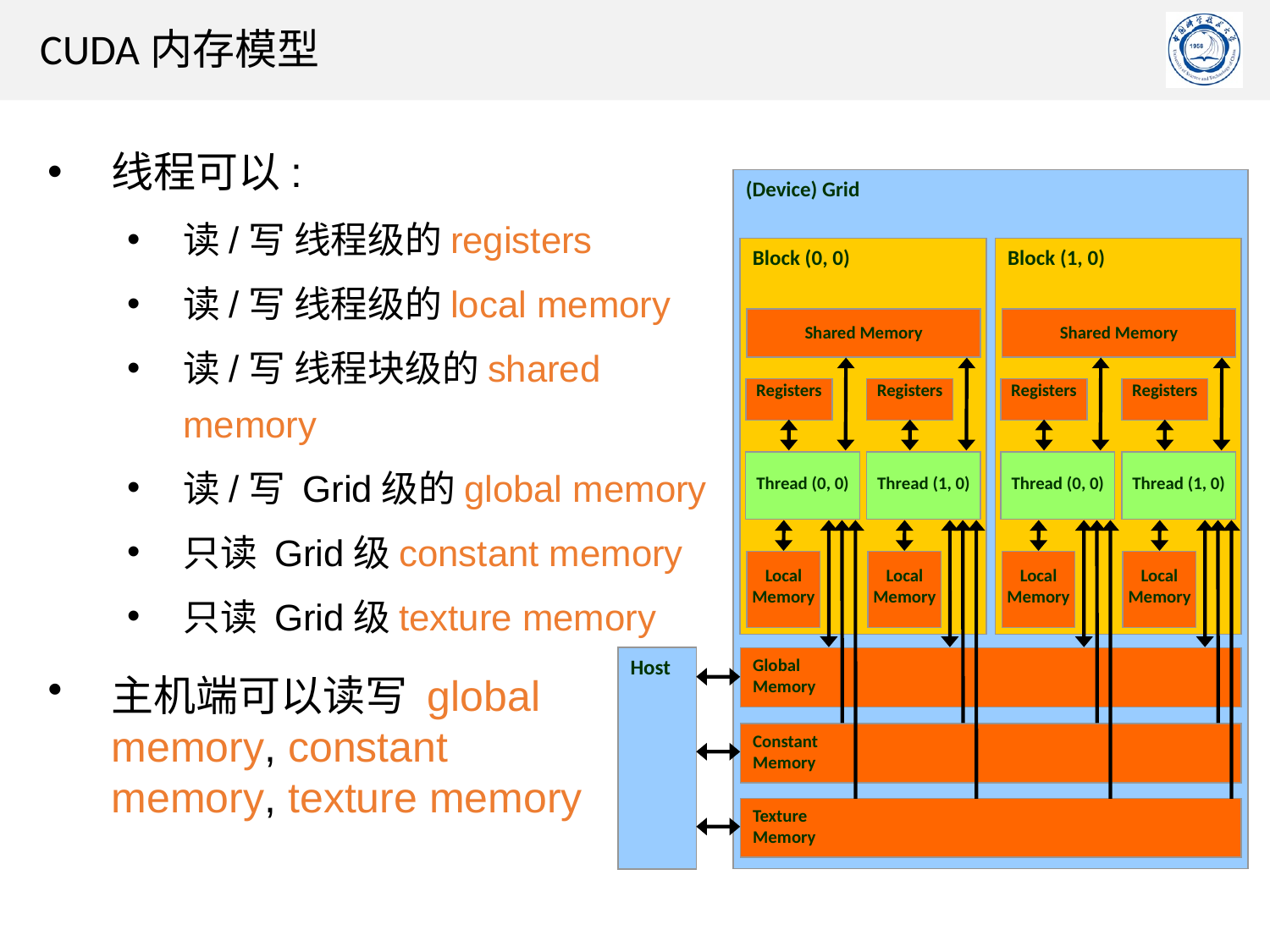

CUDA内存模型
线程可以:
读/写 线程级的registers
读/写 线程级的local memory
读/写 线程块级的shared memory
读/写 Grid级的global memory
只读 Grid级constant memory
只读 Grid级texture memory

(Device) Grid
Block (0, 0)
Block (1, 0)
Shared Memory
Shared Memory

Registers
Registers
Registers
Registers

Thread (0, 0)
Thread (1, 0)
Thread (0, 0)
Thread (1, 0)

Local
Memory
Local
Memory
Local
Memory
Local
Memory
Host
Global
Memory

Constant
Memory

Texture
Memory

主机端可以读写 global memory, constant memory, texture memory